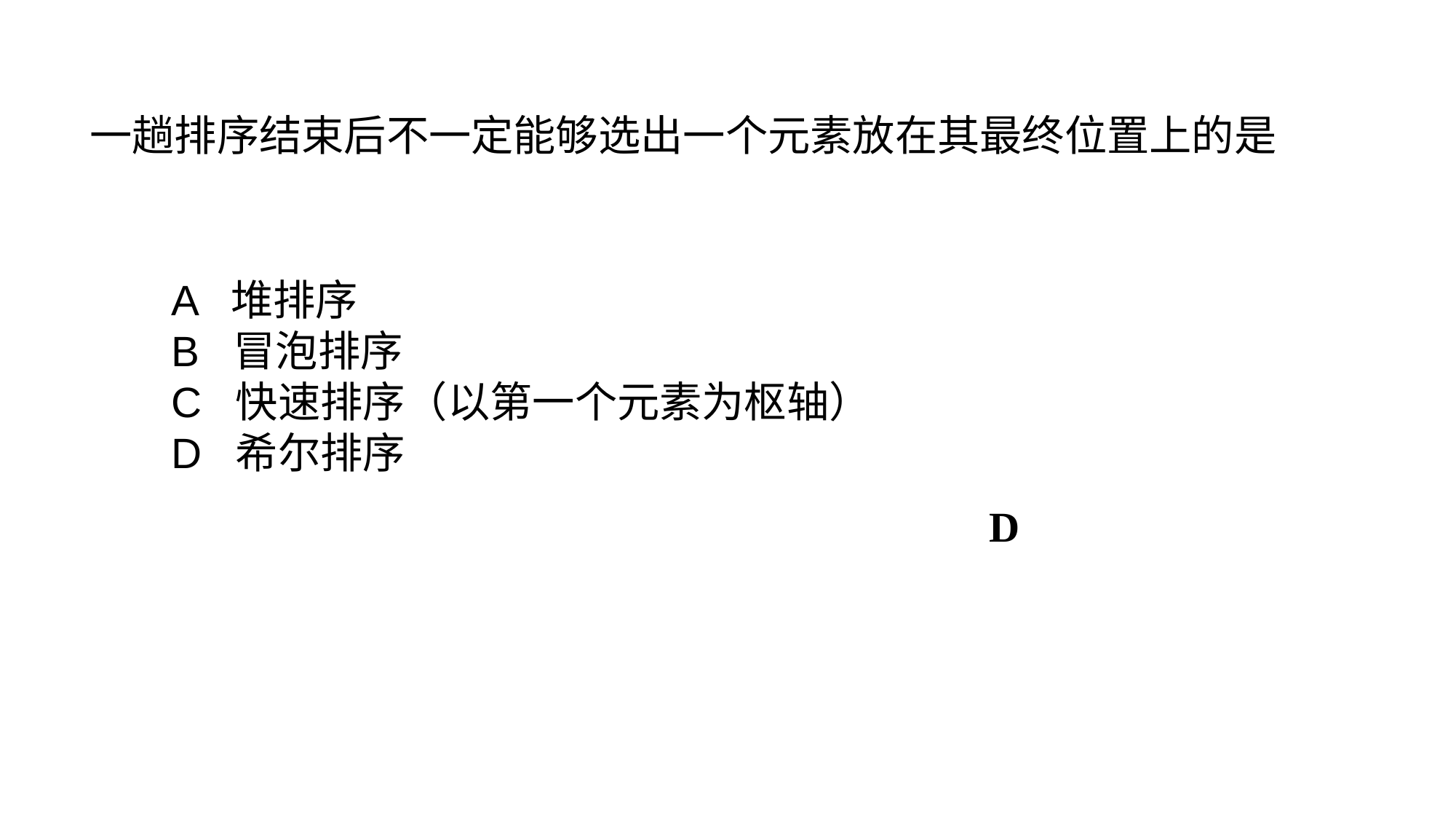

一趟排序结束后不一定能够选出一个元素放在其最终位置上的是
 A  堆排序
 B  冒泡排序
 C  快速排序（以第一个元素为枢轴）
 D  希尔排序
D